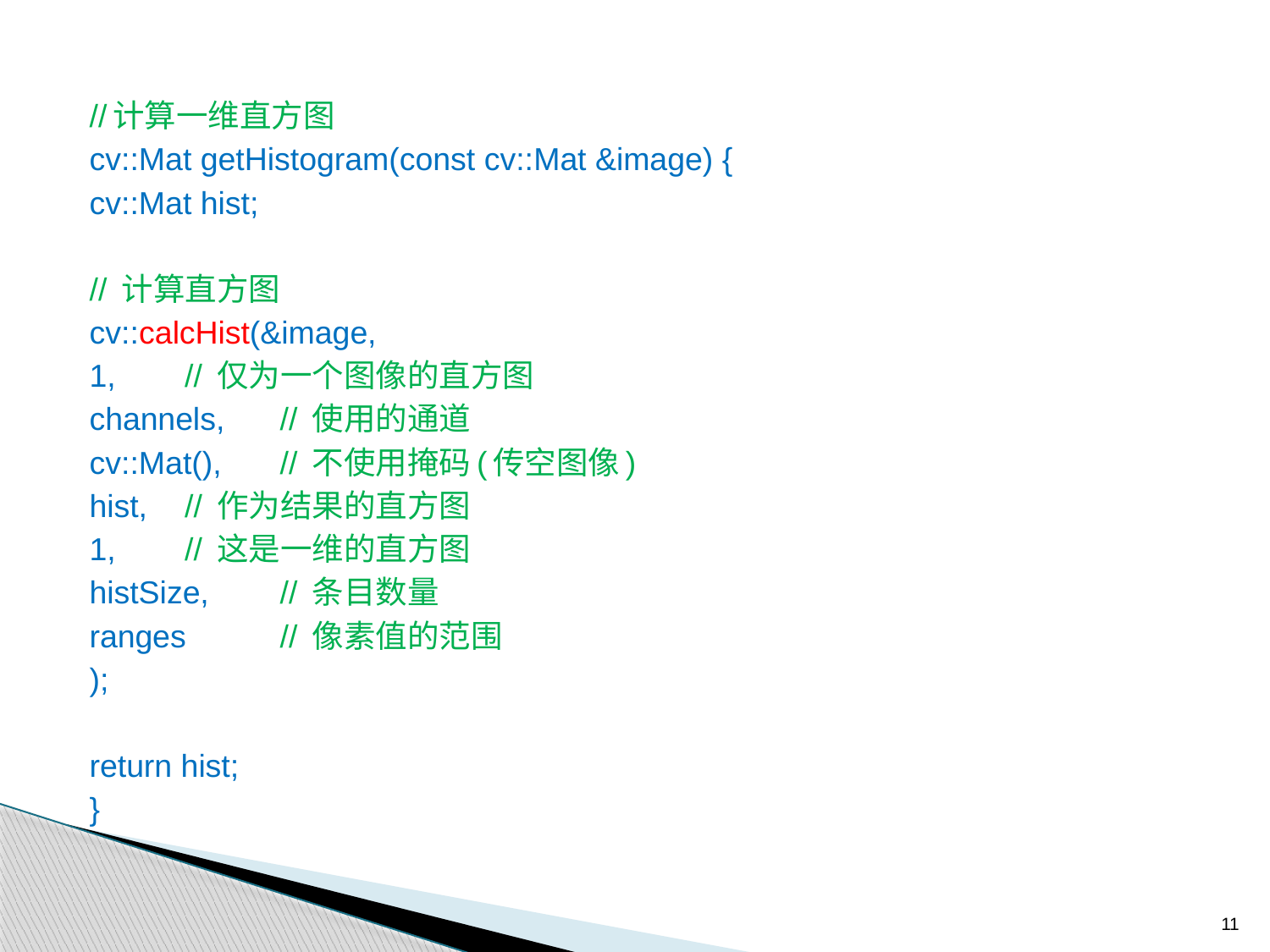

//计算一维直方图
	cv::Mat getHistogram(const cv::Mat &image) {
		cv::Mat hist;

		// 计算直方图
		cv::calcHist(&image,
			1,		// 仅为一个图像的直方图
			channels,	// 使用的通道
			cv::Mat(),	// 不使用掩码(传空图像)
			hist,		// 作为结果的直方图
			1,		// 这是一维的直方图
			histSize,	// 条目数量
			ranges		// 像素值的范围
		);

		return hist;
	}
11